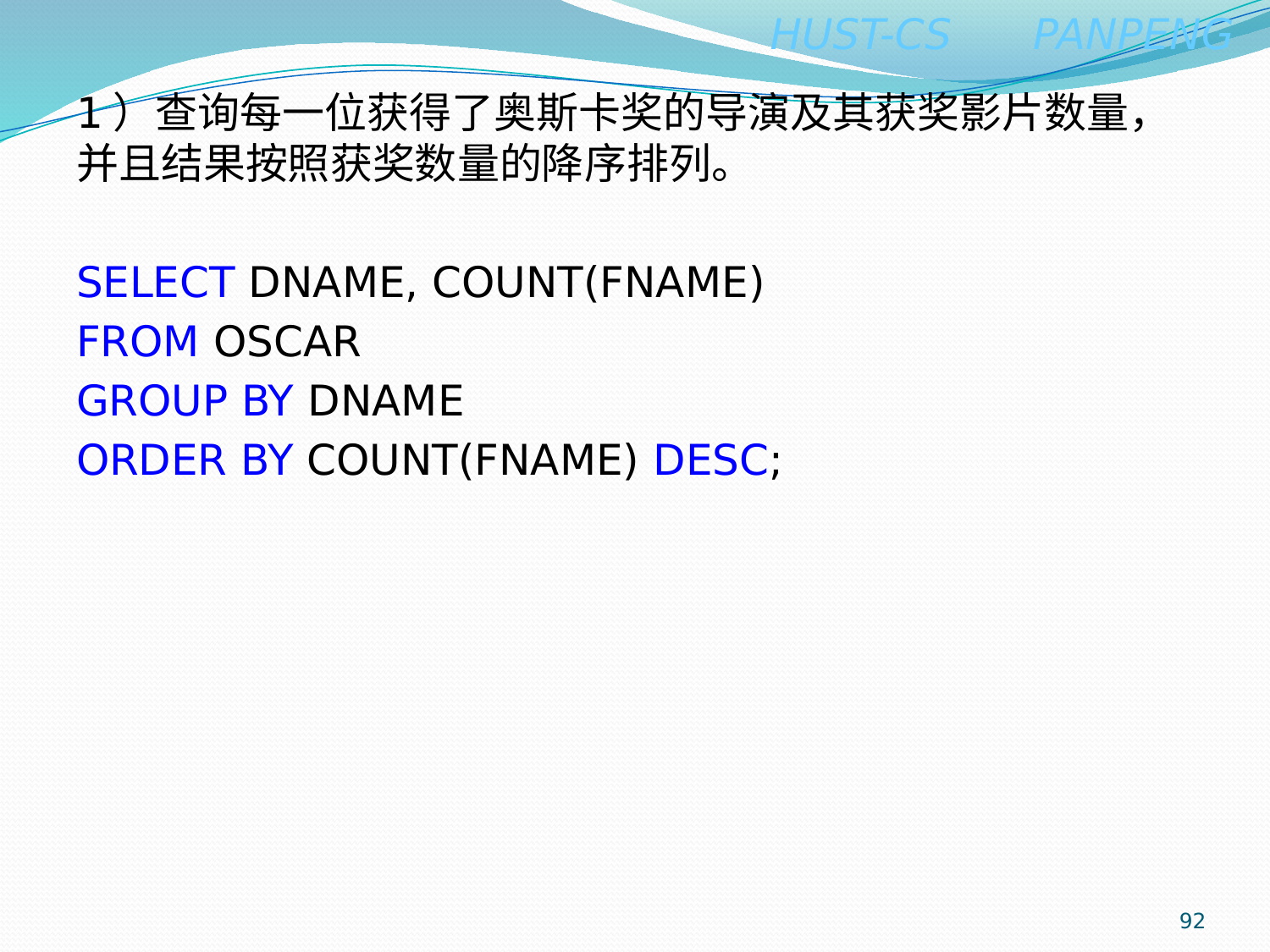

1）查询每一位获得了奥斯卡奖的导演及其获奖影片数量，并且结果按照获奖数量的降序排列。

SELECT DNAME, COUNT(FNAME)
FROM OSCAR
GROUP BY DNAME
ORDER BY COUNT(FNAME) DESC;
92